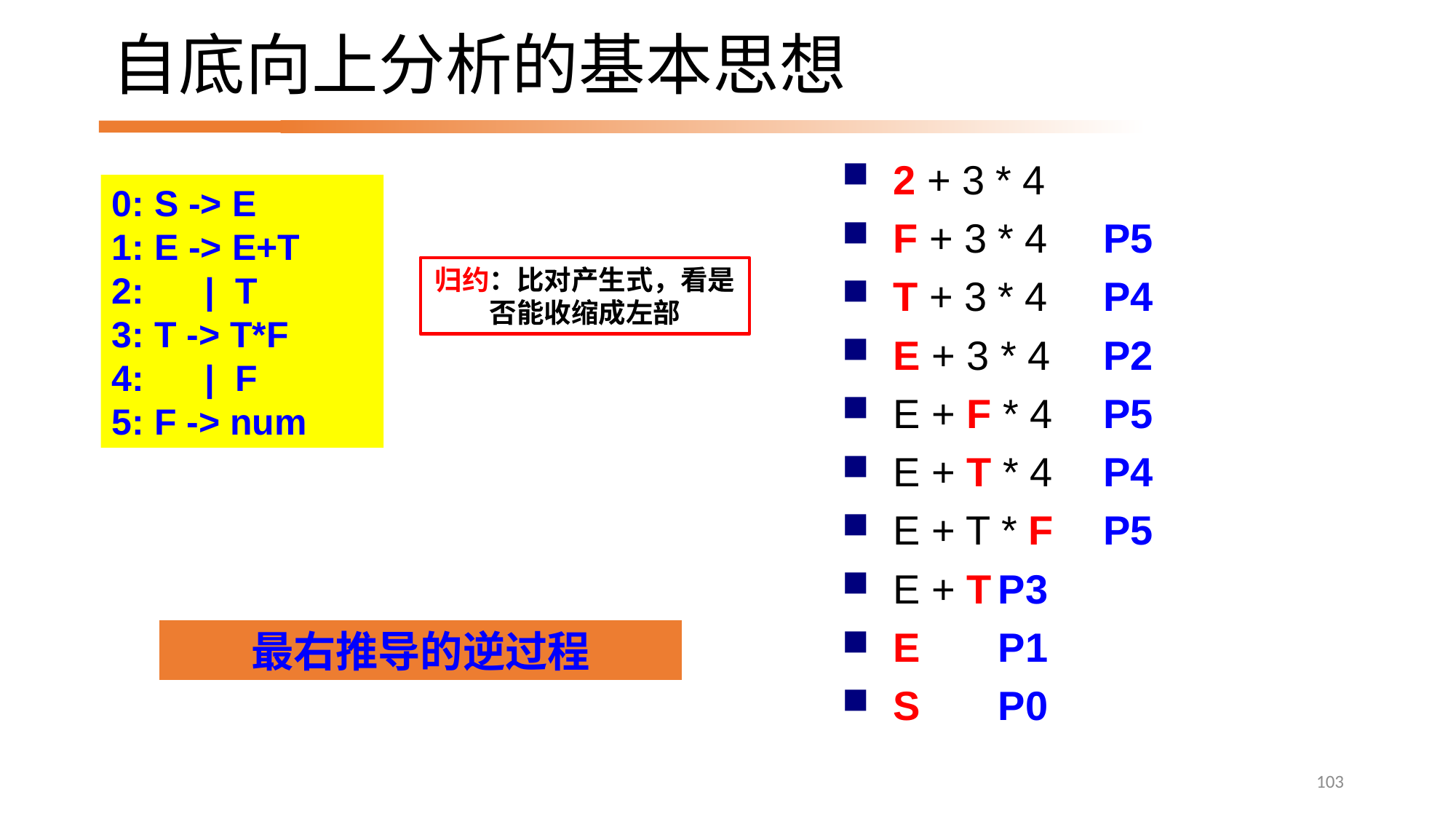

# 自底向上分析的基本思想
2 + 3 * 4
F + 3 * 4		P5
T + 3 * 4		P4
E + 3 * 4		P2
E + F * 4	P5
E + T * 4	P4
E + T * F	P5
E + T		P3
E			P1
S			P0
0: S -> E
1: E -> E+T
2:      |  T
3: T -> T*F
4:      |  F
5: F -> num
归约：比对产生式，看是否能收缩成左部
最右推导的逆过程
103